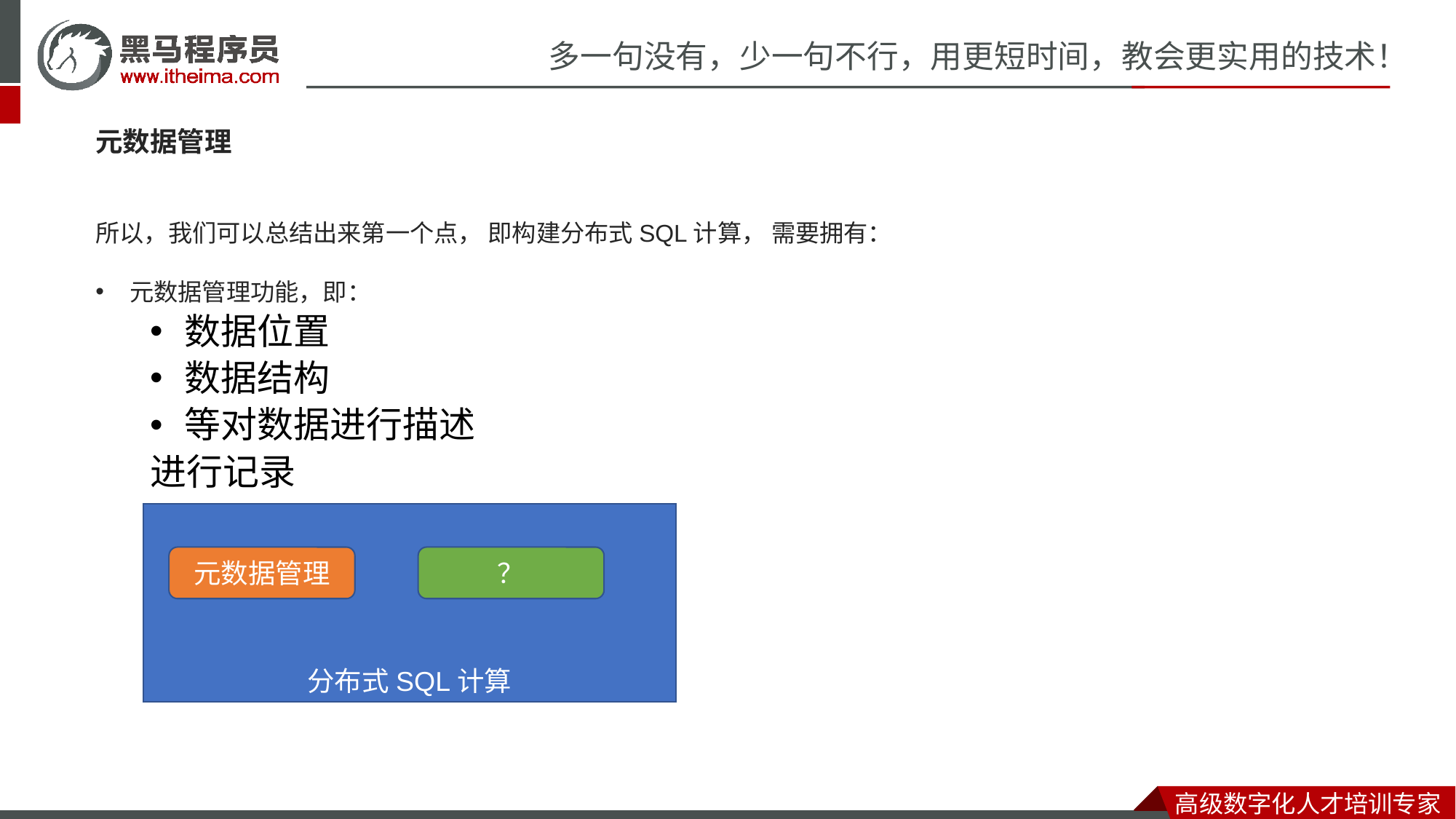

元数据管理
所以，我们可以总结出来第一个点， 即构建分布式SQL计算， 需要拥有：
元数据管理功能，即：
数据位置
数据结构
等对数据进行描述
进行记录
分布式SQL计算
元数据管理
？